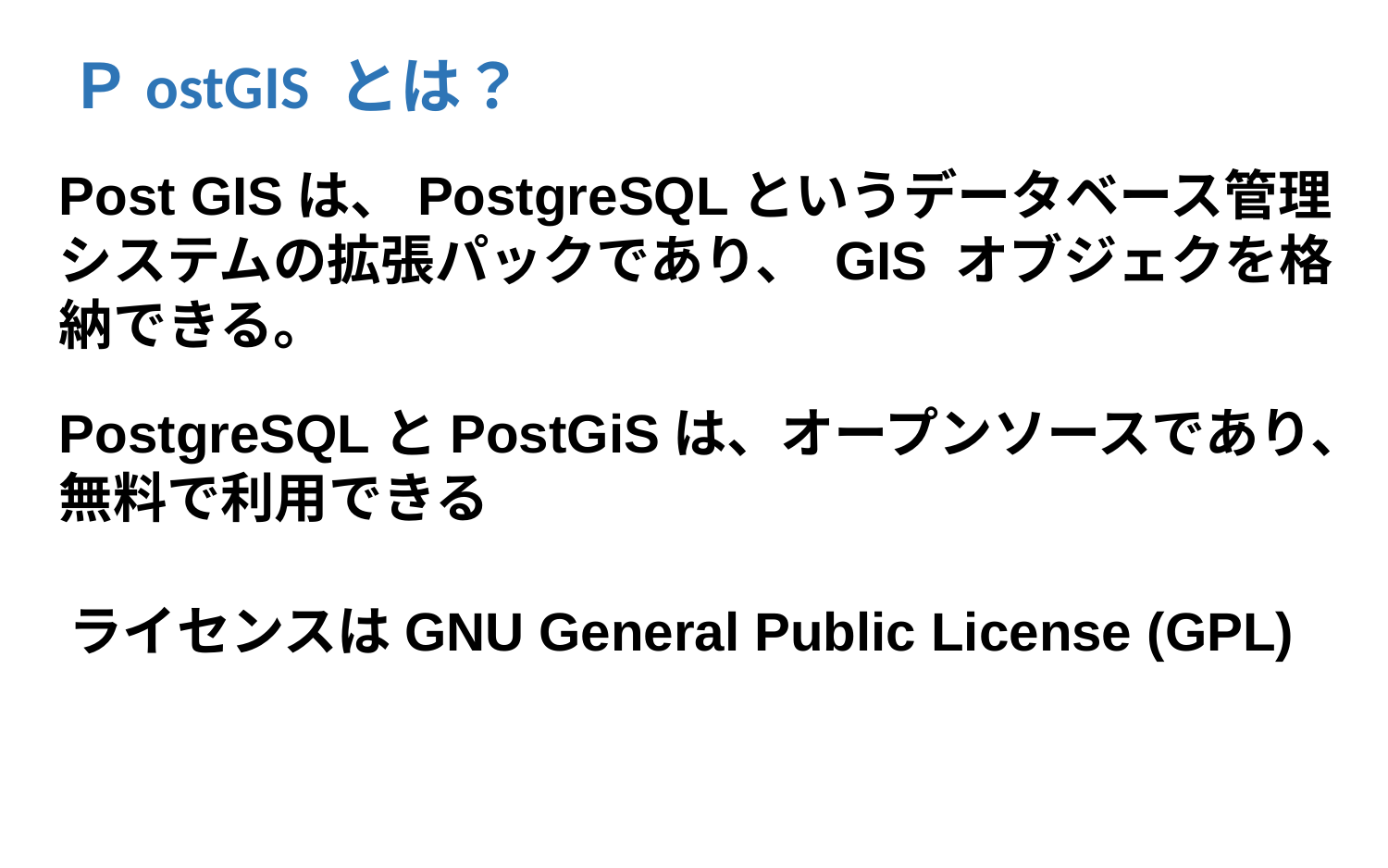

# ＰostGIS とは？
Post GISは、PostgreSQLというデータベース管理システムの拡張パックであり、 GIS オブジェクを格納できる。
PostgreSQLとPostGiSは、オープンソースであり、無料で利用できる
ライセンスはGNU General Public License (GPL)